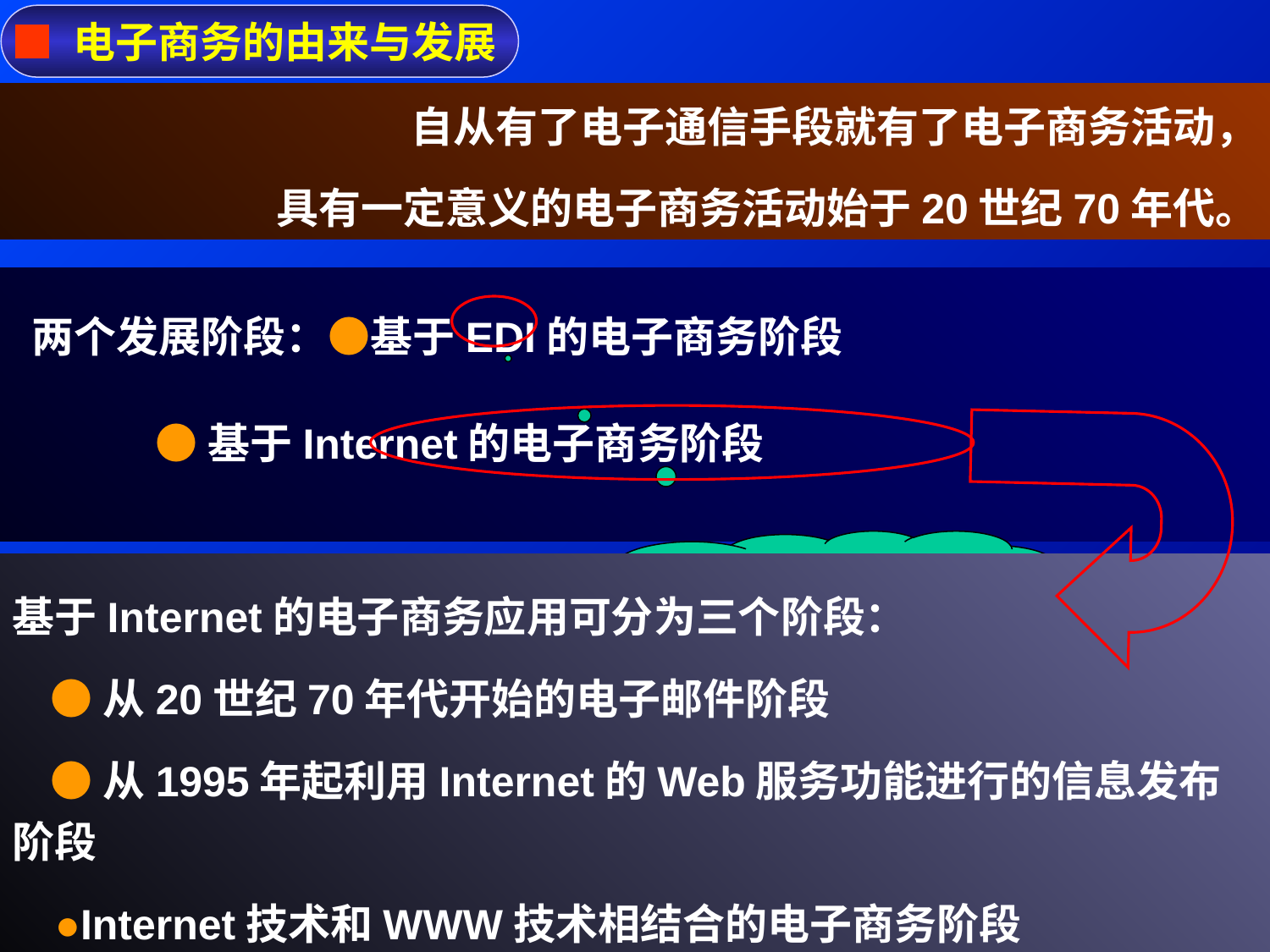

■ 电子商务的由来与发展
自从有了电子通信手段就有了电子商务活动，
具有一定意义的电子商务活动始于20世纪70年代。
 两个发展阶段：●基于EDI的电子商务阶段
               ●基于Internet的电子商务阶段

电子数据交换

基于Internet的电子商务应用可分为三个阶段：
    ●从20世纪70年代开始的电子邮件阶段
    ●从1995年起利用Internet的Web服务功能进行的信息发布阶段
    ●Internet技术和WWW技术相结合的电子商务阶段